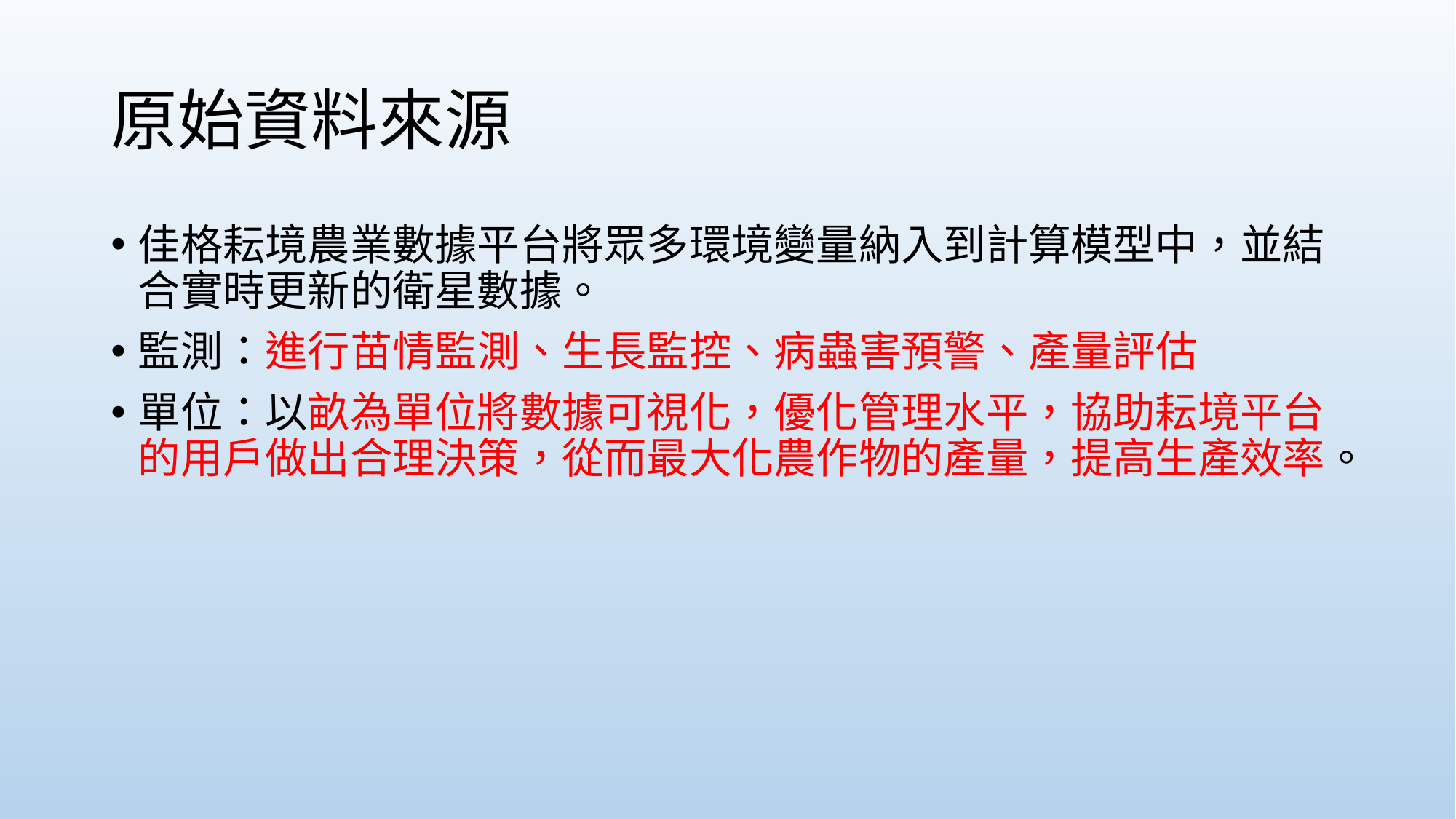

# 原始資料來源
佳格耘境農業數據平台將眾多環境變量納入到計算模型中，並結合實時更新的衛星數據。
監測：進行苗情監測、生長監控、病蟲害預警、產量評估
單位：以畝為單位將數據可視化，優化管理水平，協助耘境平台的用戶做出合理決策，從而最大化農作物的產量，提高生產效率。